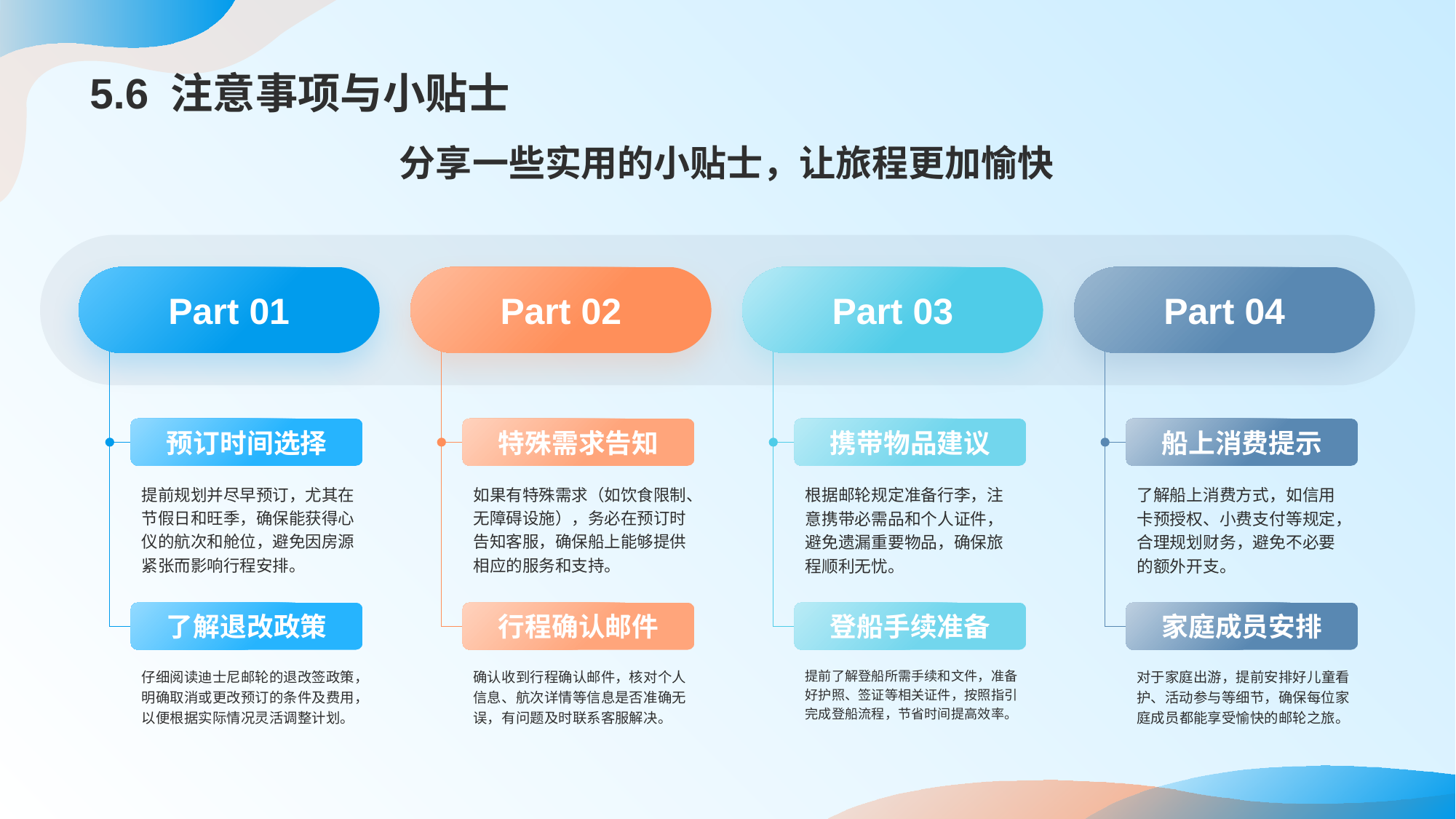

# 5.6 注意事项与小贴士
分享一些实用的小贴士，让旅程更加愉快

Part 01
预订时间选择
提前规划并尽早预订，尤其在节假日和旺季，确保能获得心仪的航次和舱位，避免因房源紧张而影响行程安排。
Part 02
了解退改政策
仔细阅读迪士尼邮轮的退改签政策，明确取消或更改预订的条件及费用，以便根据实际情况灵活调整计划。
Part 03
特殊需求告知
如果有特殊需求（如饮食限制、无障碍设施），务必在预订时告知客服，确保船上能够提供相应的服务和支持。
Part 04
行程确认邮件
确认收到行程确认邮件，核对个人信息、航次详情等信息是否准确无误，有问题及时联系客服解决。
携带物品建议
根据邮轮规定准备行李，注意携带必需品和个人证件，避免遗漏重要物品，确保旅程顺利无忧。
船上消费提示
了解船上消费方式，如信用卡预授权、小费支付等规定，合理规划财务，避免不必要的额外开支。
登船手续准备
提前了解登船所需手续和文件，准备好护照、签证等相关证件，按照指引完成登船流程，节省时间提高效率。
家庭成员安排
对于家庭出游，提前安排好儿童看护、活动参与等细节，确保每位家庭成员都能享受愉快的邮轮之旅。